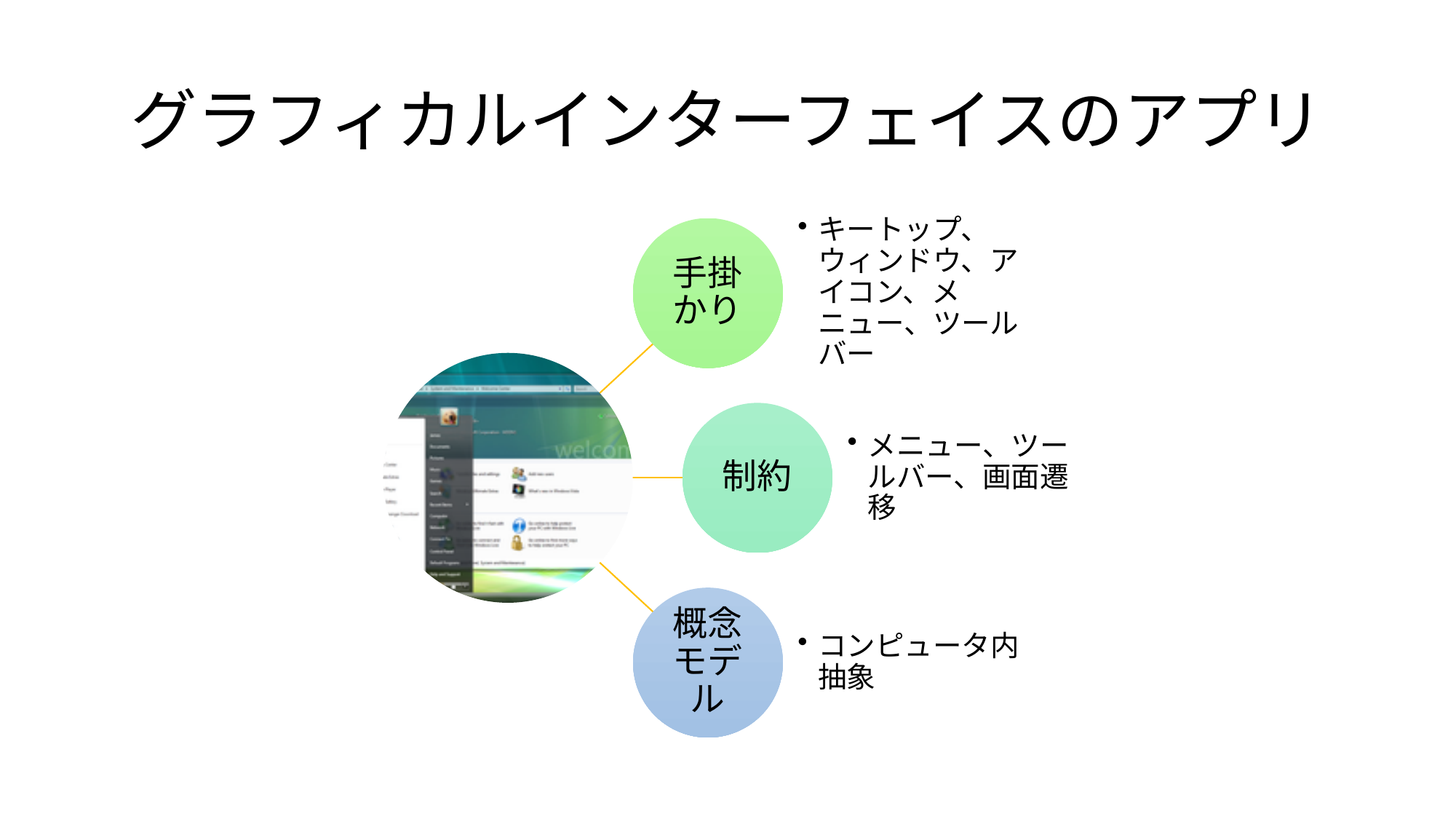

# グラフィカルインターフェイスのアプリ
手掛かり
キートップ、ウィンドウ、アイコン、メニュー、ツールバー
制約
メニュー、ツールバー、画面遷移
概念モデル
コンピュータ内抽象